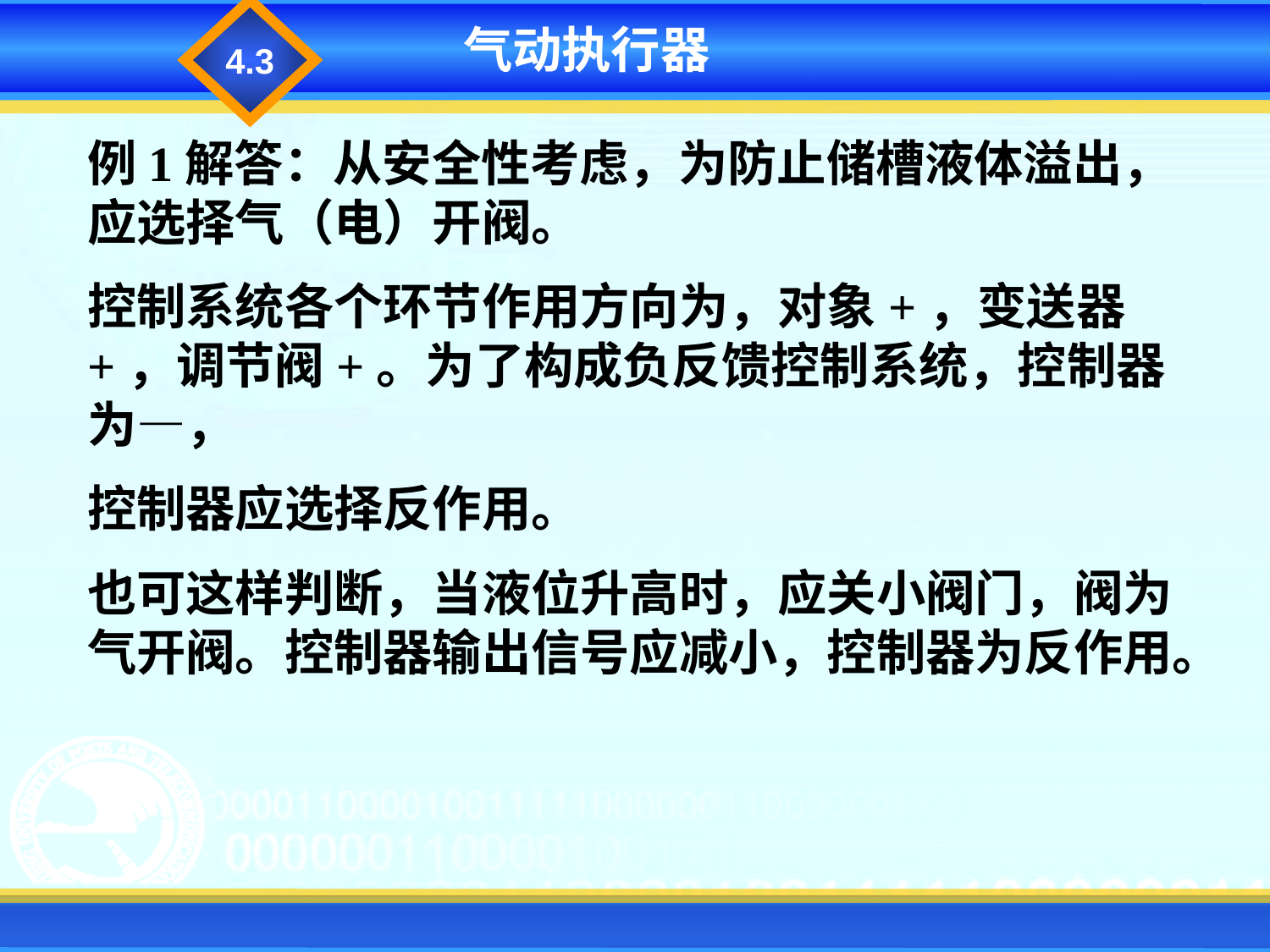

4.3
气动执行器
例1解答：从安全性考虑，为防止储槽液体溢出，应选择气（电）开阀。
控制系统各个环节作用方向为，对象+，变送器+，调节阀+。为了构成负反馈控制系统，控制器 为—，
控制器应选择反作用。
也可这样判断，当液位升高时，应关小阀门，阀为气开阀。控制器输出信号应减小，控制器为反作用。